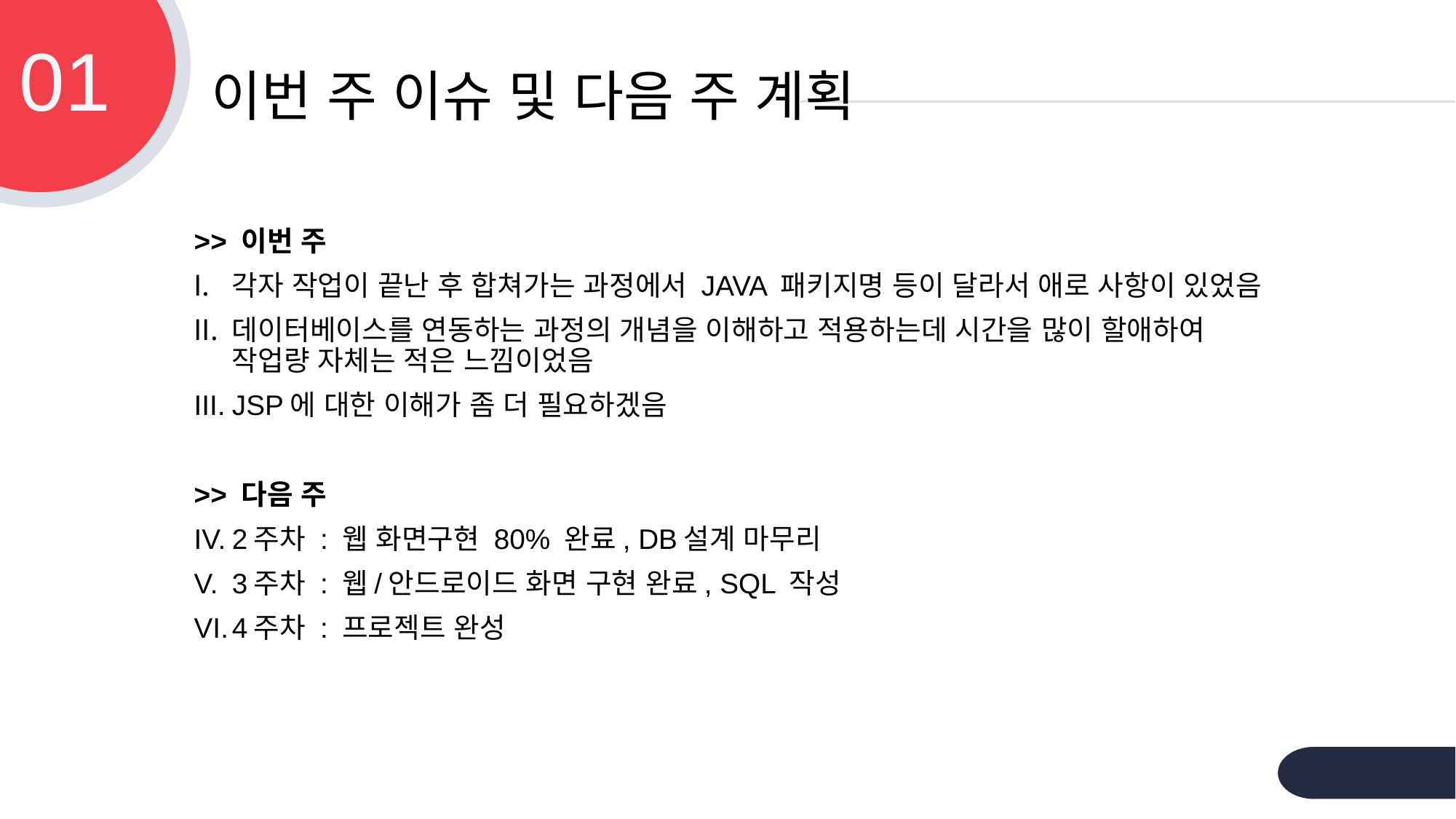

01
# 이번 주 이슈 및 다음 주 계획
>> 이번 주
각자 작업이 끝난 후 합쳐가는 과정에서 JAVA 패키지명 등이 달라서 애로 사항이 있었음
데이터베이스를 연동하는 과정의 개념을 이해하고 적용하는데 시간을 많이 할애하여 작업량 자체는 적은 느낌이었음
JSP에 대한 이해가 좀 더 필요하겠음

>> 다음 주
2주차 : 웹 화면구현 80% 완료, DB설계 마무리
3주차 : 웹/안드로이드 화면 구현 완료, SQL 작성
4주차 : 프로젝트 완성